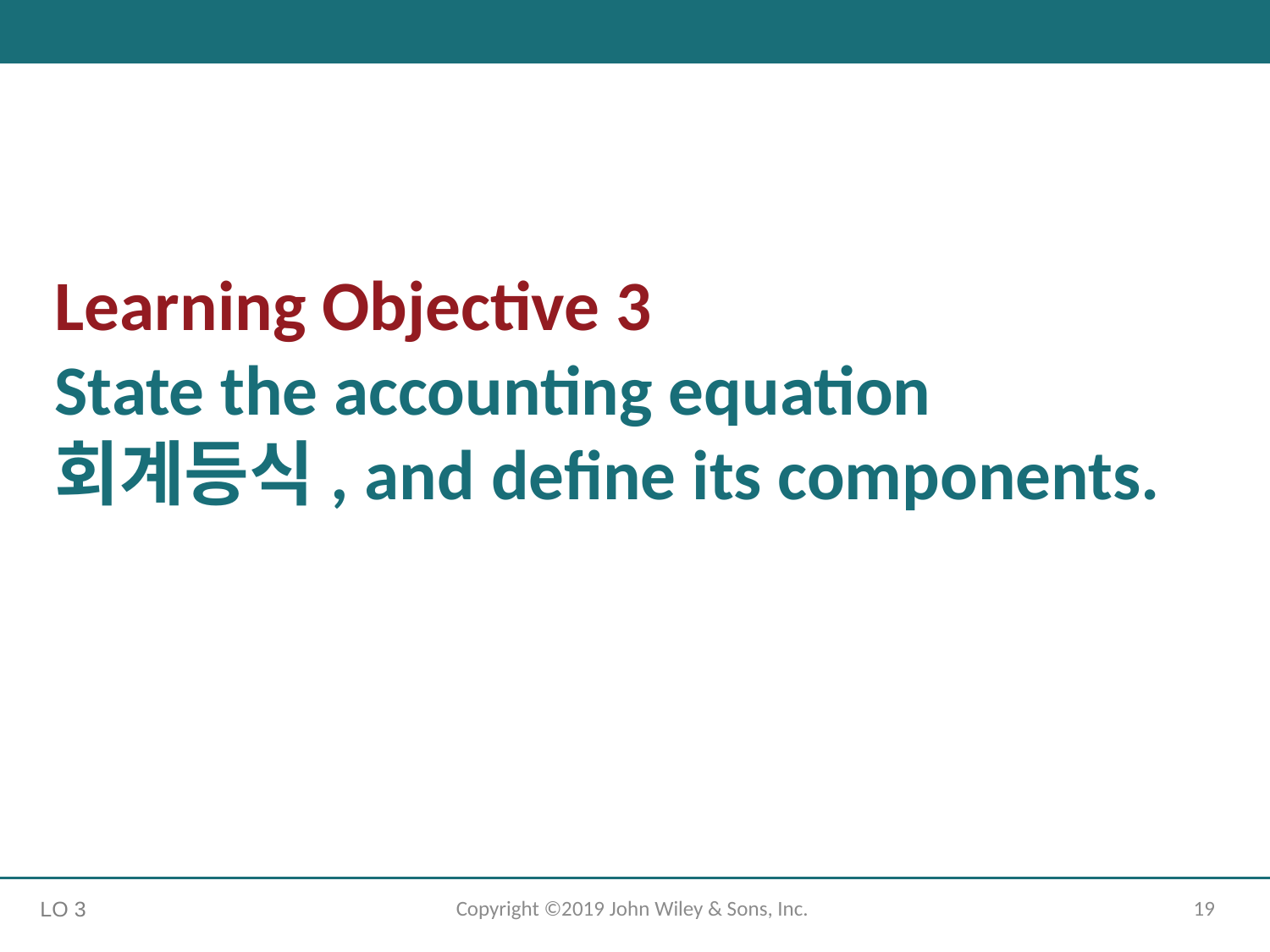

# Learning Objective 3 State the accounting equation 회계등식, and define its components.
Copyright ©2019 John Wiley & Sons, Inc.
19
LO 3